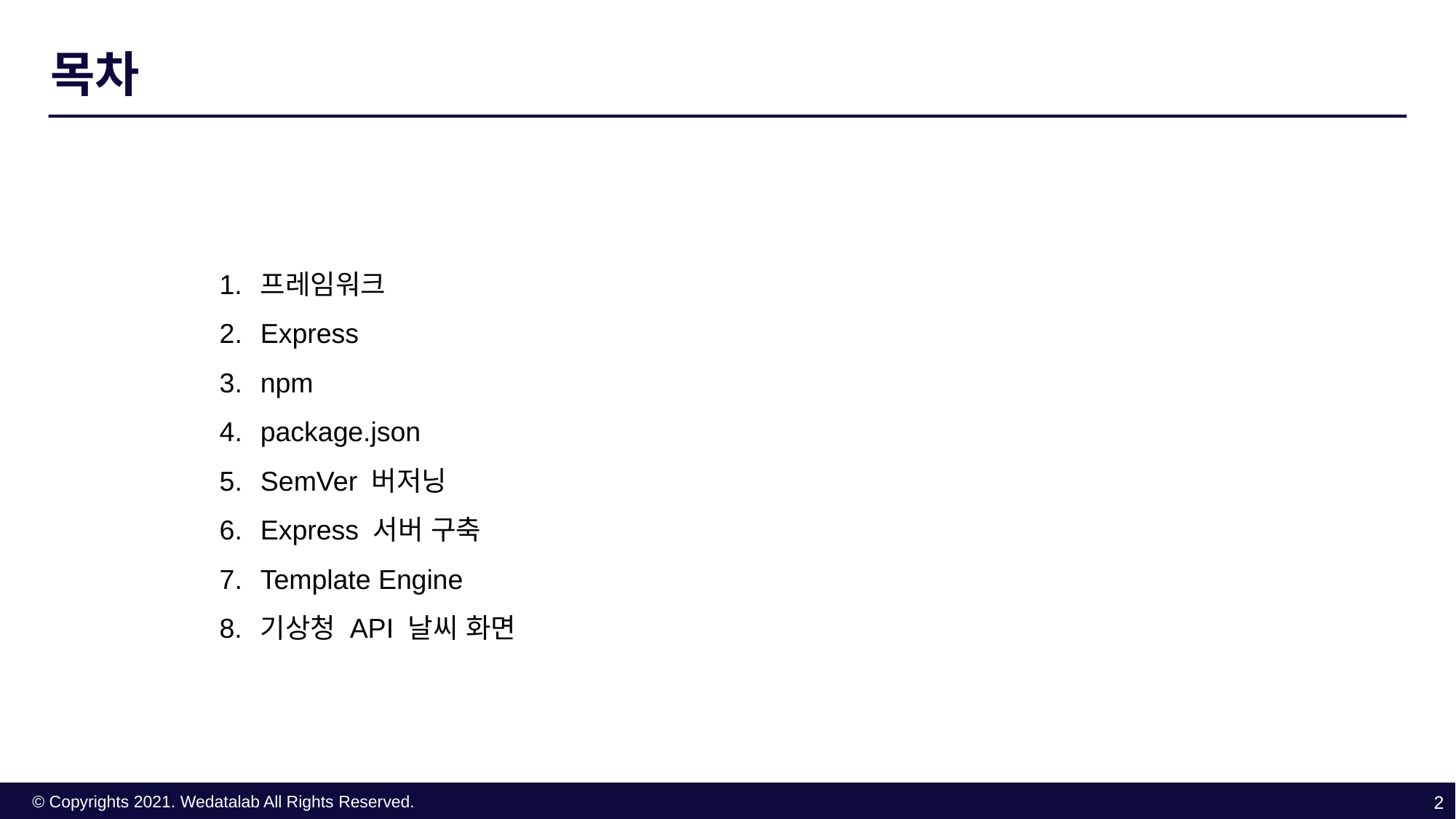

목차

프레임워크
Express
npm
package.json
SemVer 버저닝
Express 서버 구축
Template Engine
기상청 API 날씨 화면
2
© Copyrights 2021. Wedatalab All Rights Reserved.